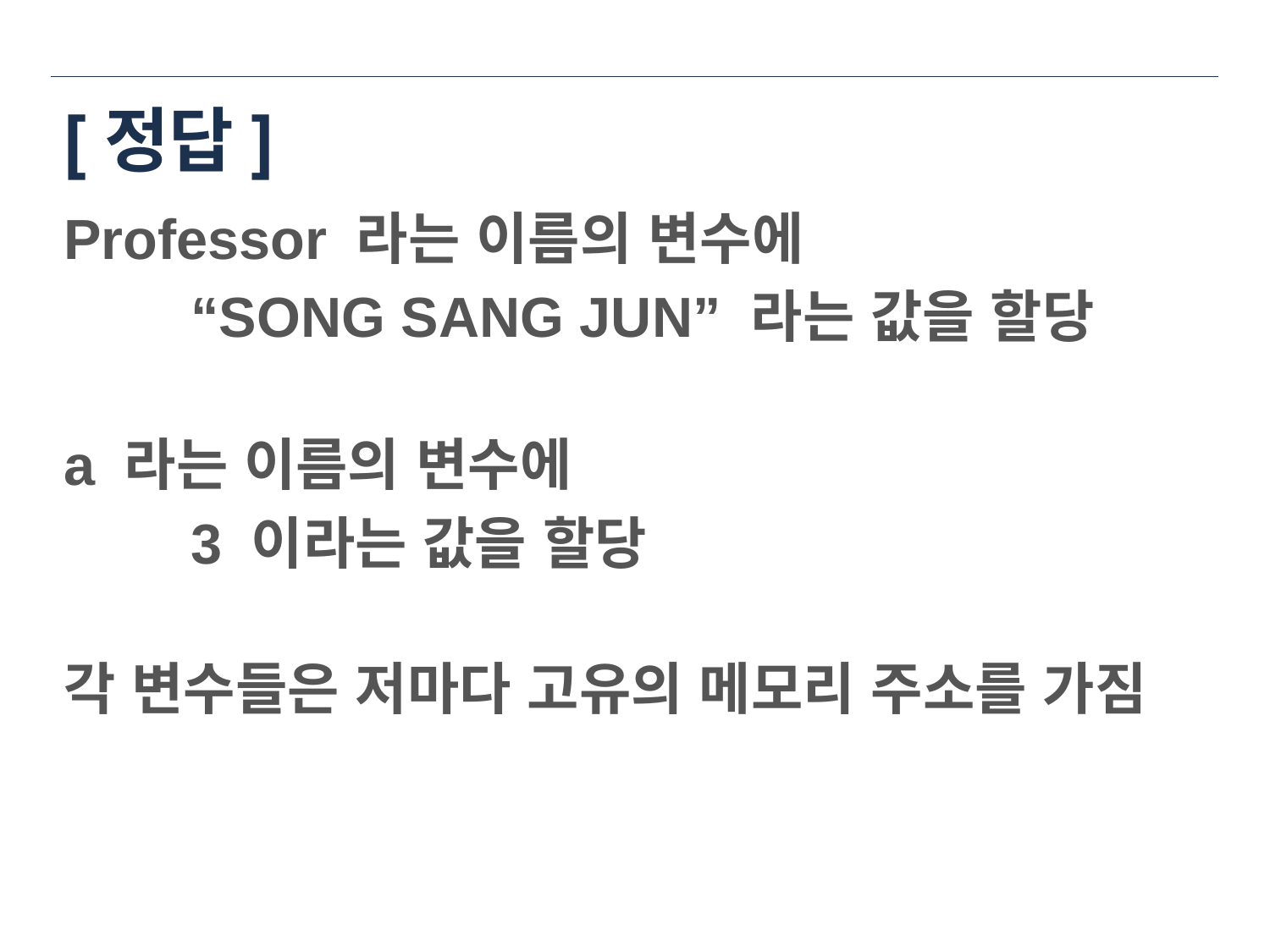

# [정답]
Professor 라는 이름의 변수에
	“SONG SANG JUN” 라는 값을 할당
a 라는 이름의 변수에
	3 이라는 값을 할당
각 변수들은 저마다 고유의 메모리 주소를 가짐